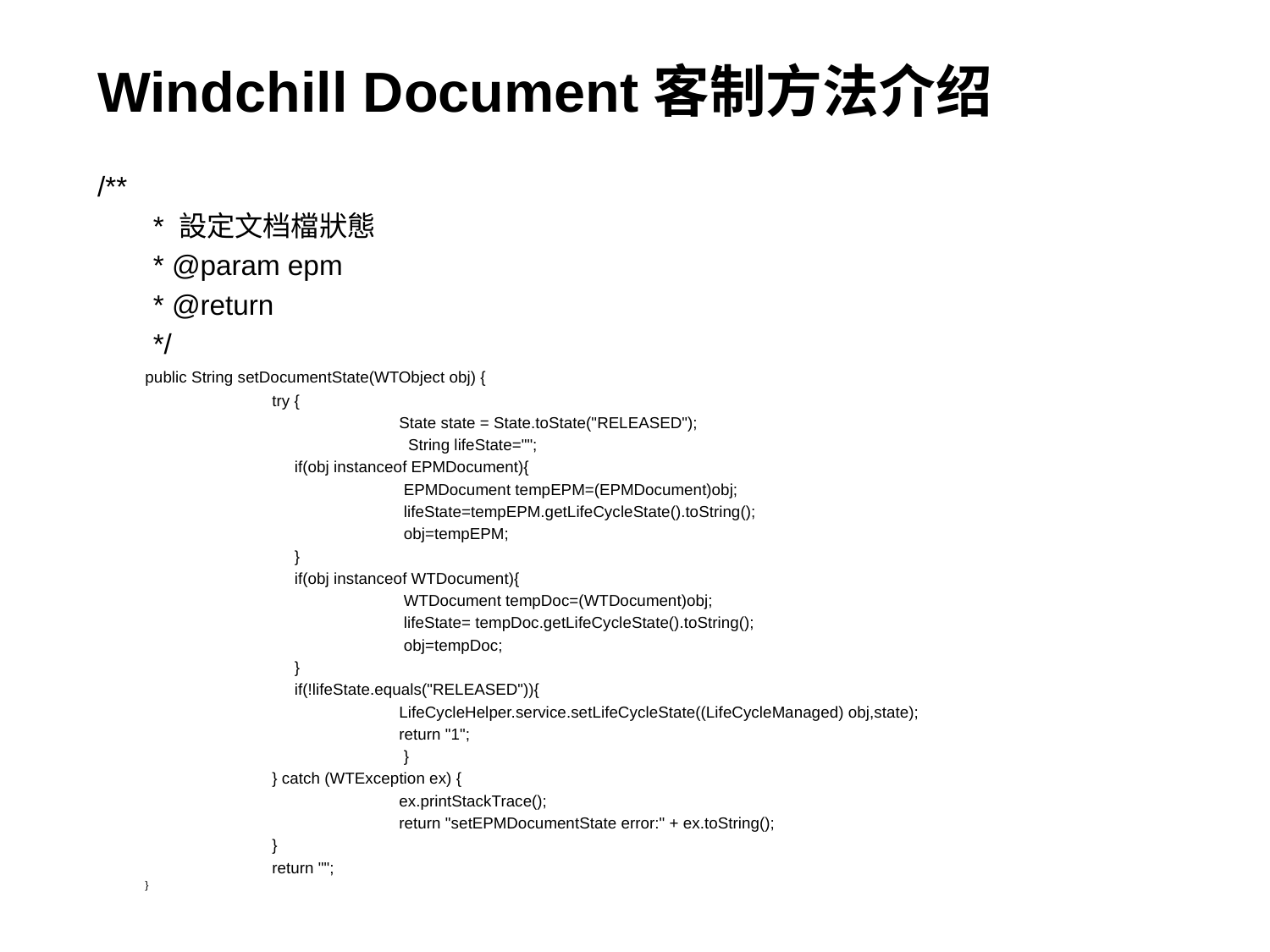

# Windchill Document客制方法介绍
/**
	 * 設定文档檔狀態
	 * @param epm
	 * @return
	 */
	public String setDocumentState(WTObject obj) {
		try {
			State state = State.toState("RELEASED");
			  String lifeState="";
		     if(obj instanceof EPMDocument){
		    	 EPMDocument tempEPM=(EPMDocument)obj;
		    	 lifeState=tempEPM.getLifeCycleState().toString();
		    	 obj=tempEPM;
		     }
		     if(obj instanceof WTDocument){
		    	 WTDocument tempDoc=(WTDocument)obj;
		    	 lifeState= tempDoc.getLifeCycleState().toString();
		    	 obj=tempDoc;
		     }
		     if(!lifeState.equals("RELEASED")){
			LifeCycleHelper.service.setLifeCycleState((LifeCycleManaged) obj,state);
			return "1";
			 }
		} catch (WTException ex) {
			ex.printStackTrace();
			return "setEPMDocumentState error:" + ex.toString();
		}
		return "";
	}